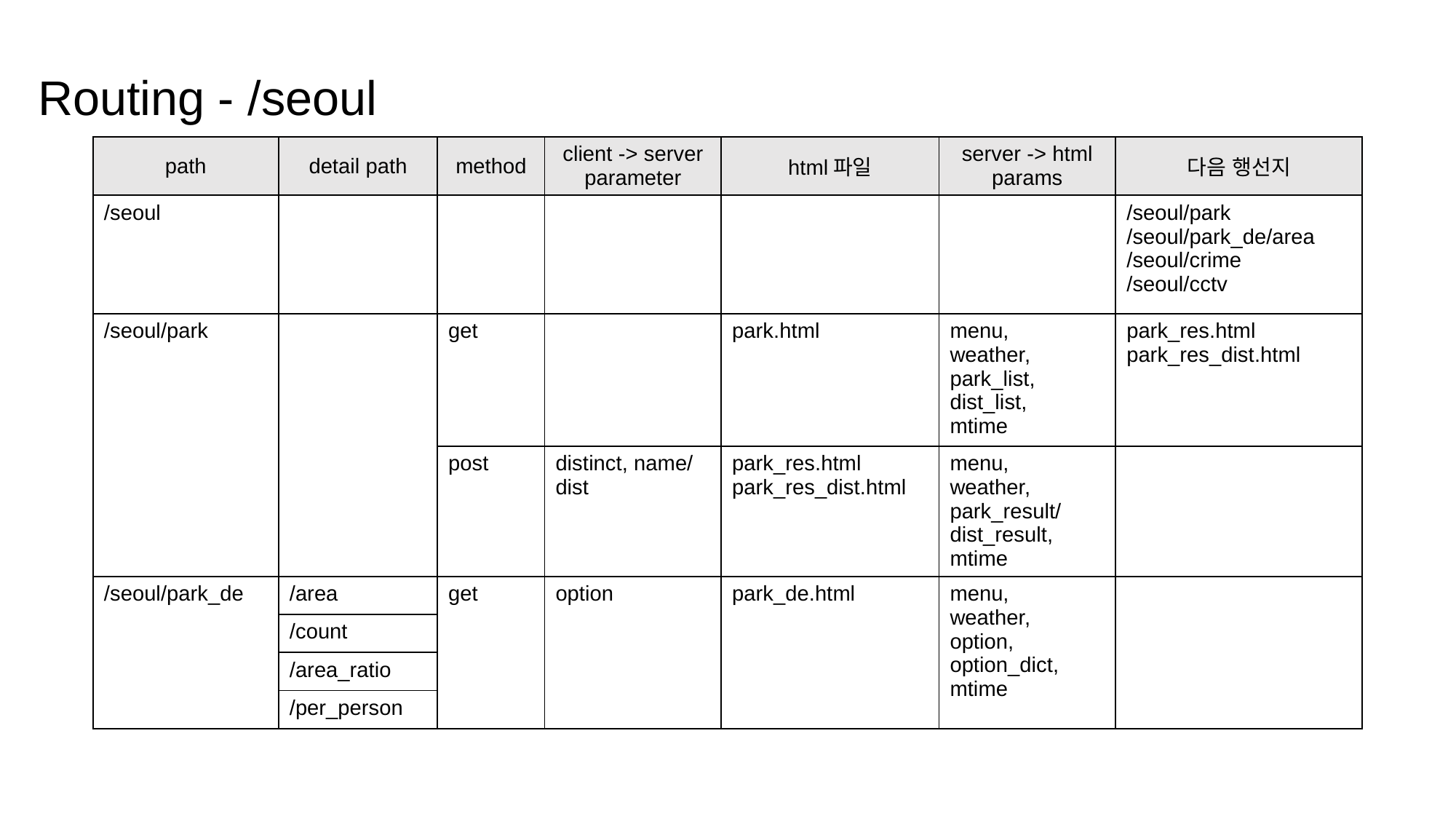

# Routing - /seoul
| path | detail path | method | client -> server parameter | html파일 | server -> html params | 다음 행선지 |
| --- | --- | --- | --- | --- | --- | --- |
| /seoul |  |  |  |  |  | /seoul/park /seoul/park\_de/area /seoul/crime /seoul/cctv |
| /seoul/park |  | get |  | park.html | menu, weather, park\_list, dist\_list, mtime | park\_res.html park\_res\_dist.html |
|  |  | post | distinct, name/dist | park\_res.html park\_res\_dist.html | menu, weather, park\_result/ dist\_result, mtime |  |
| /seoul/park\_de | /area | get | option | park\_de.html | menu, weather, option, option\_dict, mtime |  |
|  | /count |  |  |  |  |  |
|  | /area\_ratio |  |  |  |  |  |
|  | /per\_person |  |  |  |  |  |